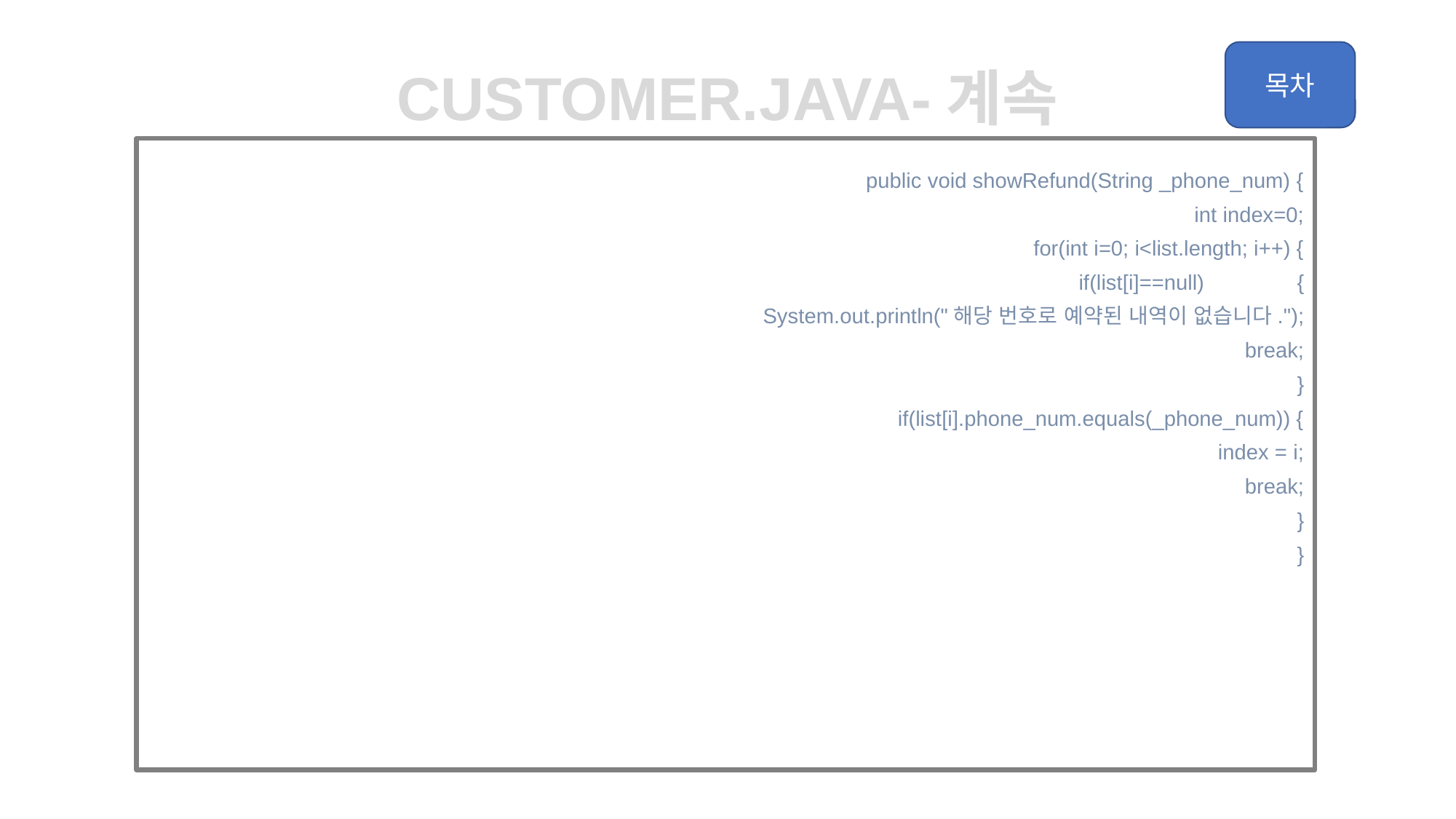

Customer.java-계속

	public void showRefund(String _phone_num) {
		int index=0;
		for(int i=0; i<list.length; i++) {
			if(list[i]==null)	{
				System.out.println("해당 번호로 예약된 내역이 없습니다.");
				break;
			}
			if(list[i].phone_num.equals(_phone_num)) {
				index = i;
				break;
			}
		}